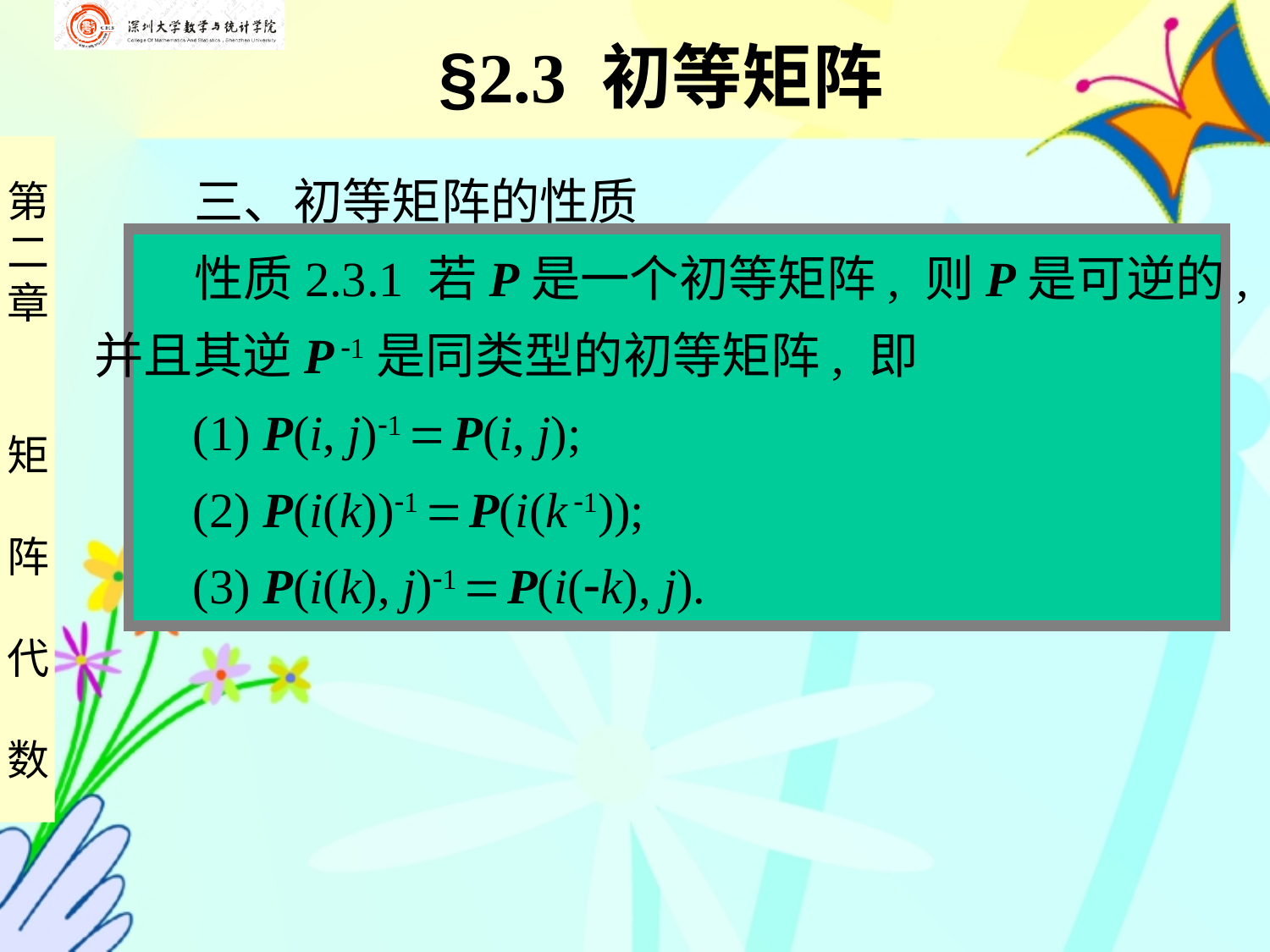

§2.3 初等矩阵
        三、初等矩阵的性质
        性质2.3.1 若P是一个初等矩阵, 则P是可逆的,
并且其逆P −1是同类型的初等矩阵, 即
        (1) P(i, j)−1 = P(i, j);
        (2) P(i(k))−1 = P(i(k −1));
        (3) P(i(k), j)−1 = P(i(−k), j).